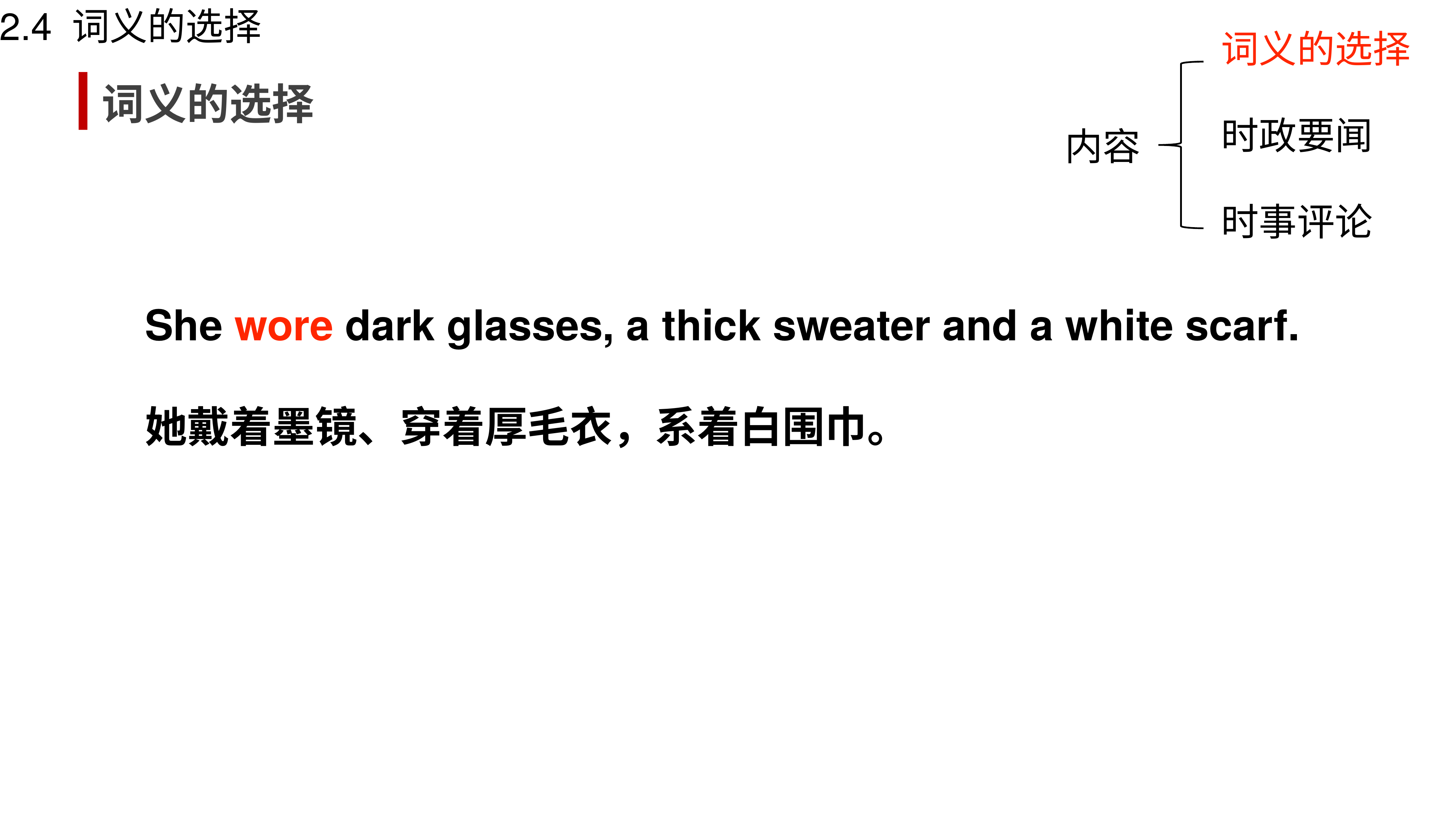

2.4 词义的选择
词义的选择

词义的选择

时政要闻
内容
时事评论
She wore dark glasses, a thick sweater and a white scarf.
她戴着墨镜、穿着厚毛衣，系着白围巾。